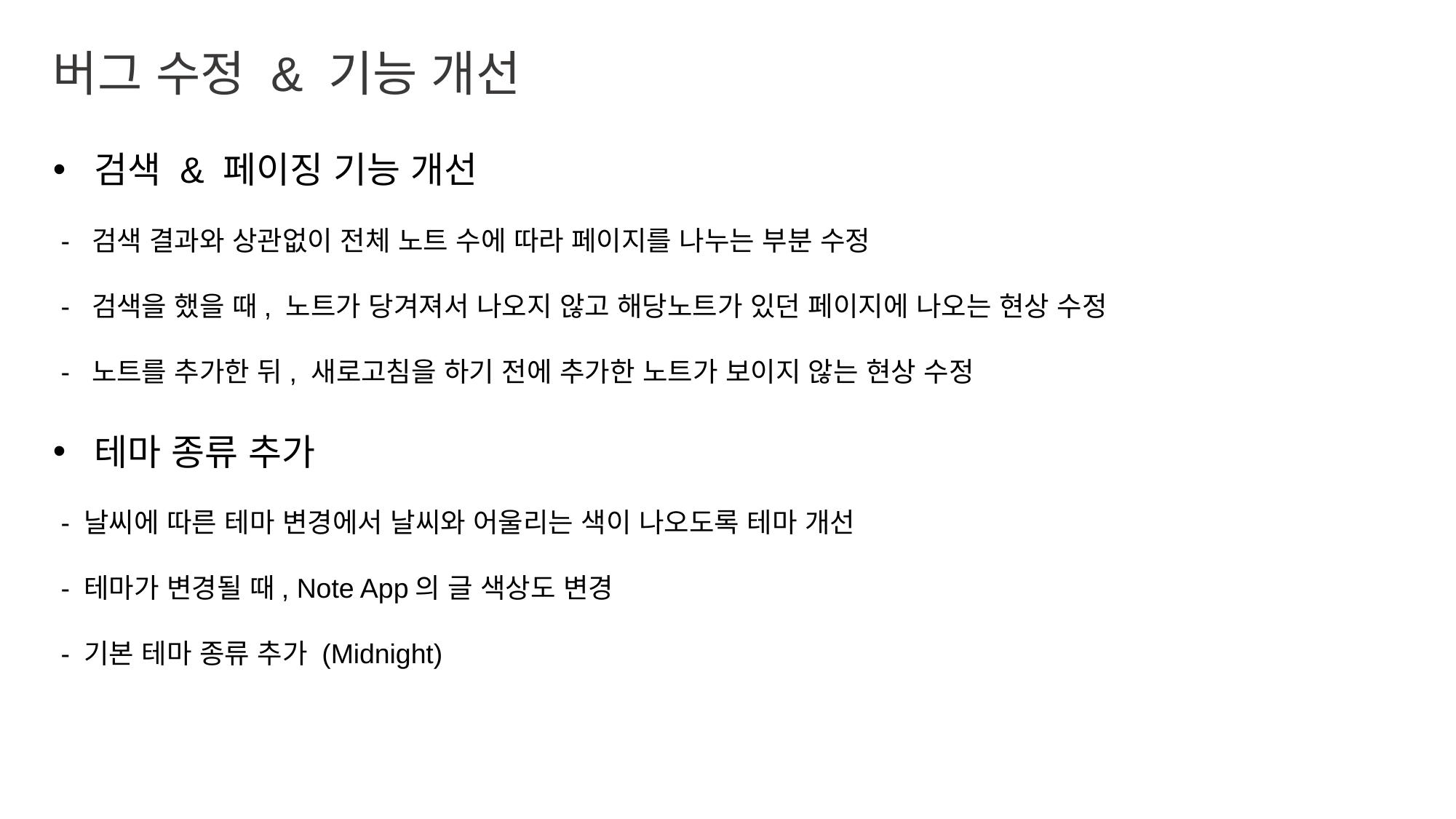

버그 수정 & 기능 개선
검색 & 페이징 기능 개선

 -  검색 결과와 상관없이 전체 노트 수에 따라 페이지를 나누는 부분 수정

 -  검색을 했을 때, 노트가 당겨져서 나오지 않고 해당노트가 있던 페이지에 나오는 현상 수정

 -  노트를 추가한 뒤, 새로고침을 하기 전에 추가한 노트가 보이지 않는 현상 수정

테마 종류 추가

 - 날씨에 따른 테마 변경에서 날씨와 어울리는 색이 나오도록 테마 개선

 - 테마가 변경될 때, Note App의 글 색상도 변경

 - 기본 테마 종류 추가 (Midnight)